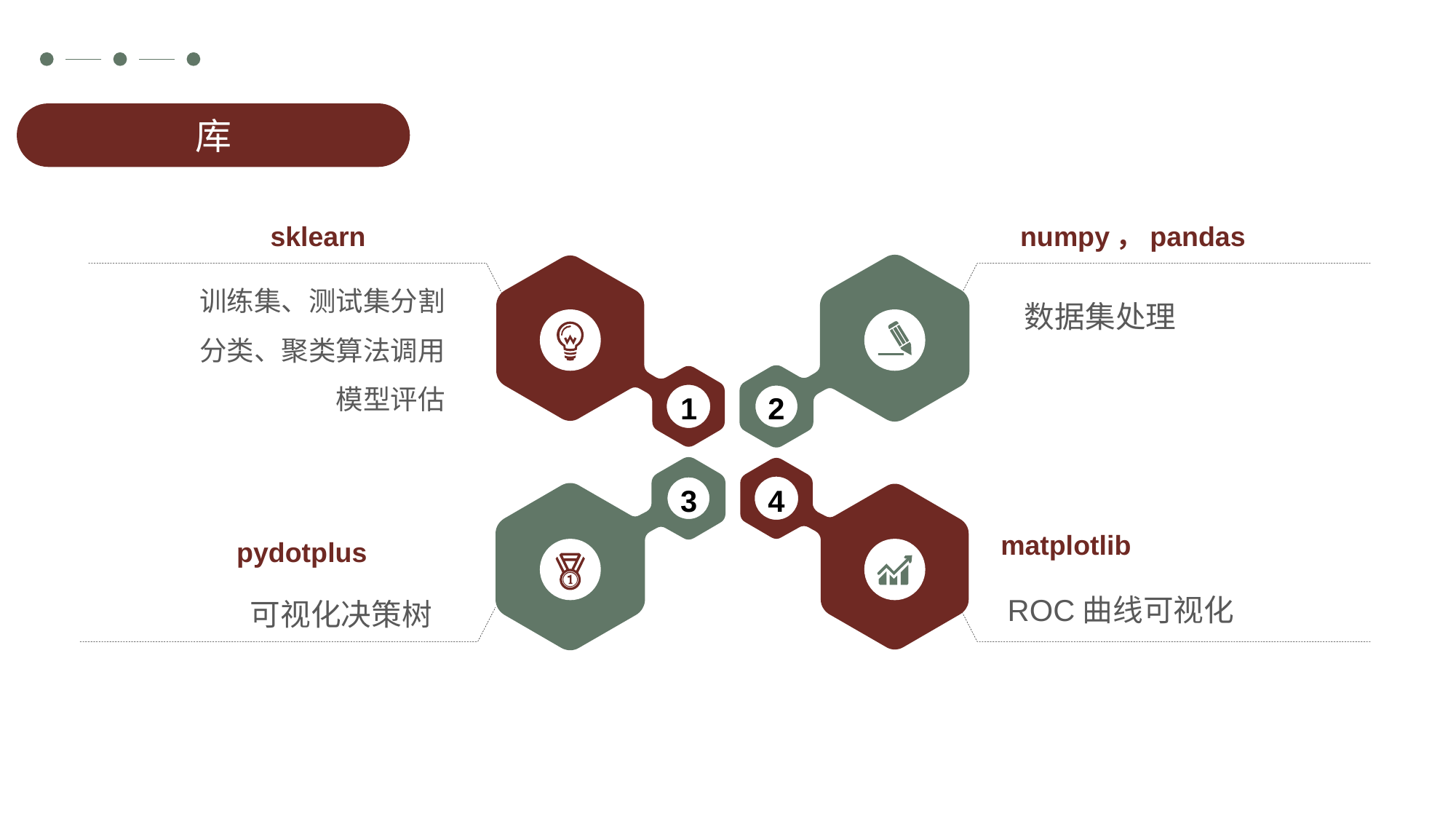

库

sklearn
numpy，pandas

训练集、测试集分割
分类、聚类算法调用
模型评估
数据集处理

1
2

3
4
matplotlib
pydotplus

ROC曲线可视化
可视化决策树